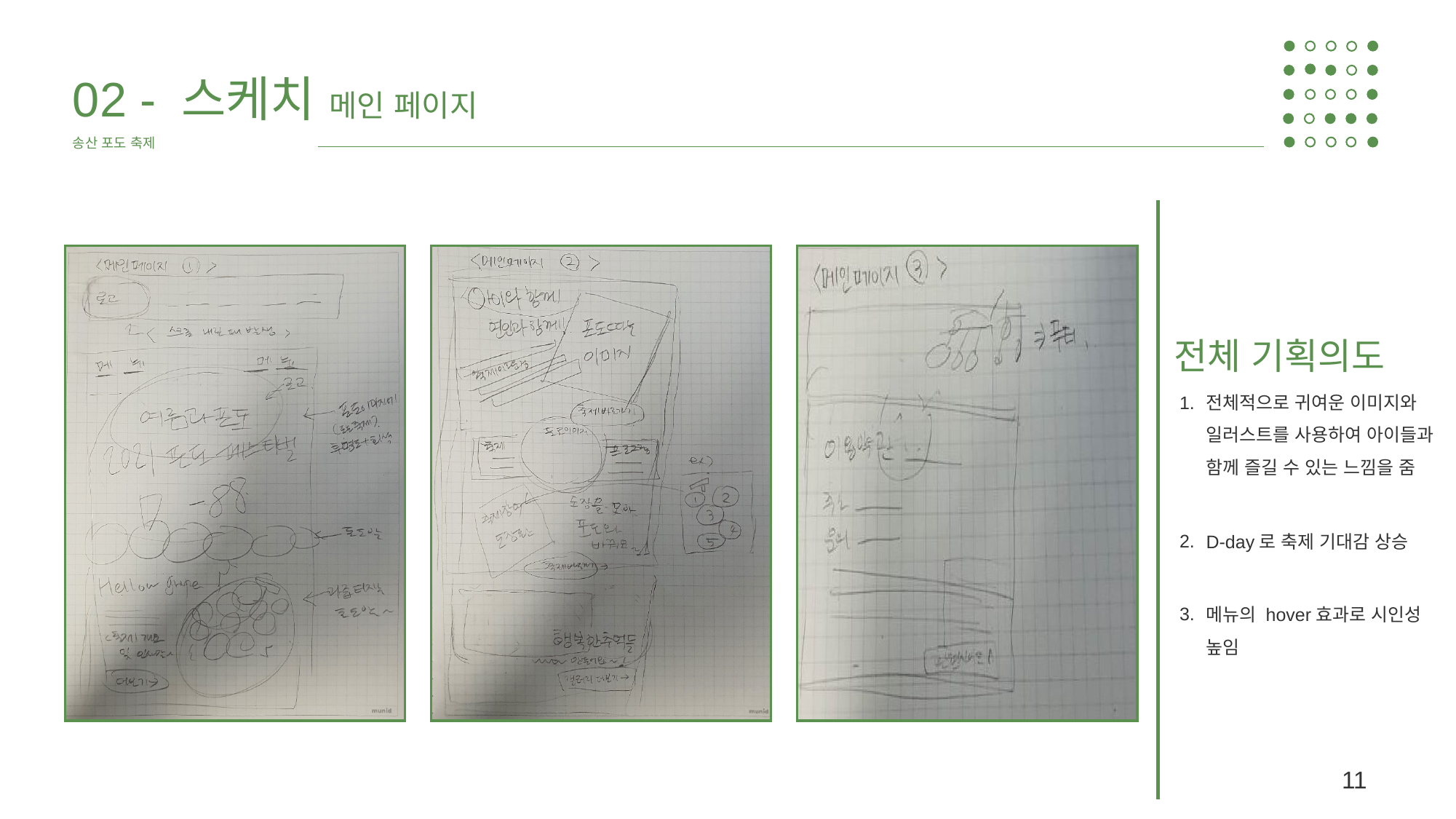

02 - 스케치 메인 페이지
송산 포도 축제

전체 기획의도
전체적으로 귀여운 이미지와 일러스트를 사용하여 아이들과
함께 즐길 수 있는 느낌을 줌
1.
2.
D-day로 축제 기대감 상승
3.
메뉴의 hover효과로 시인성
높임
11